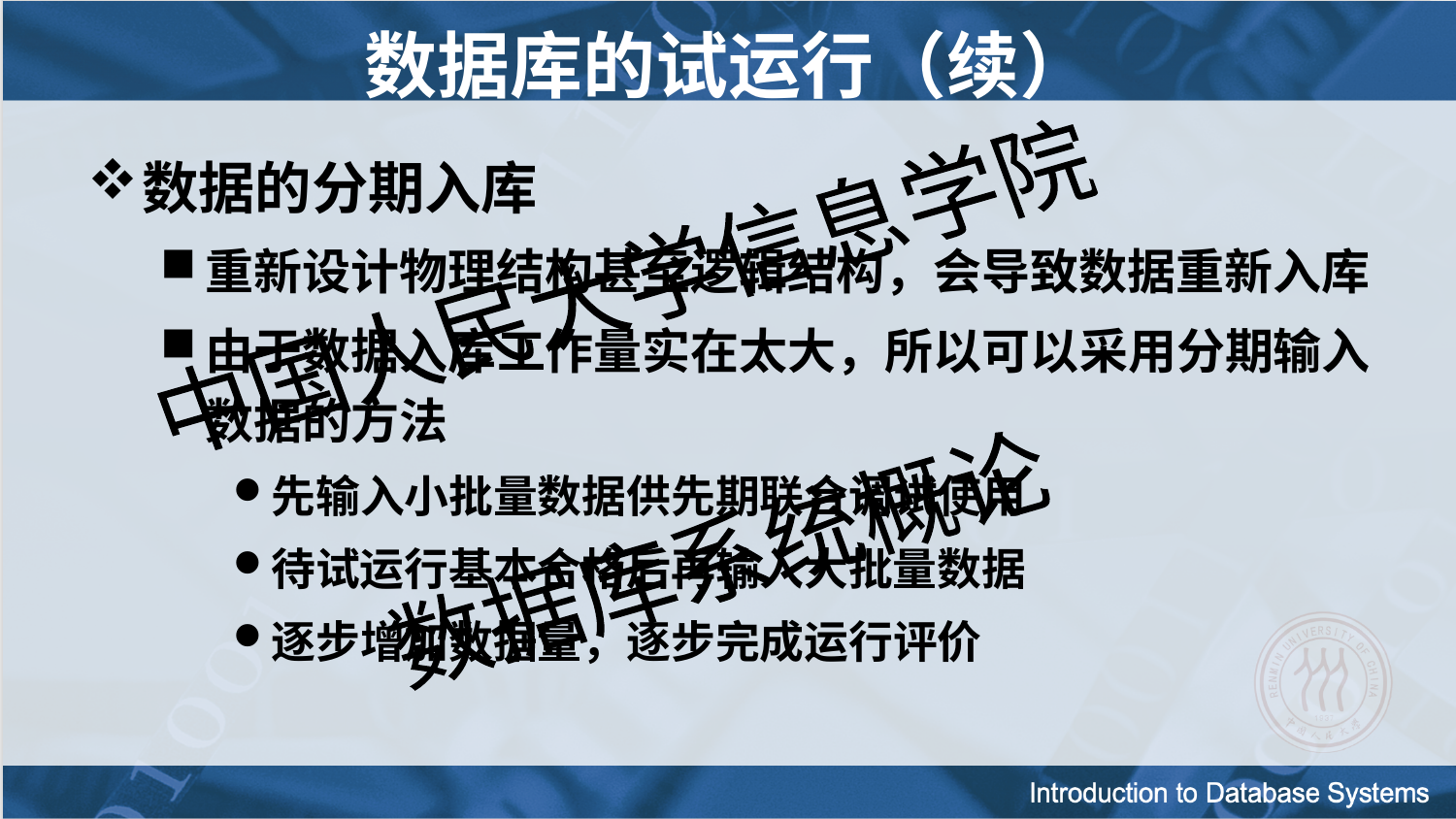

数据库的试运行（续）
数据的分期入库
重新设计物理结构甚至逻辑结构，会导致数据重新入库
由于数据入库工作量实在太大，所以可以采用分期输入数据的方法
先输入小批量数据供先期联合调试使用
待试运行基本合格后再输入大批量数据
逐步增加数据量，逐步完成运行评价